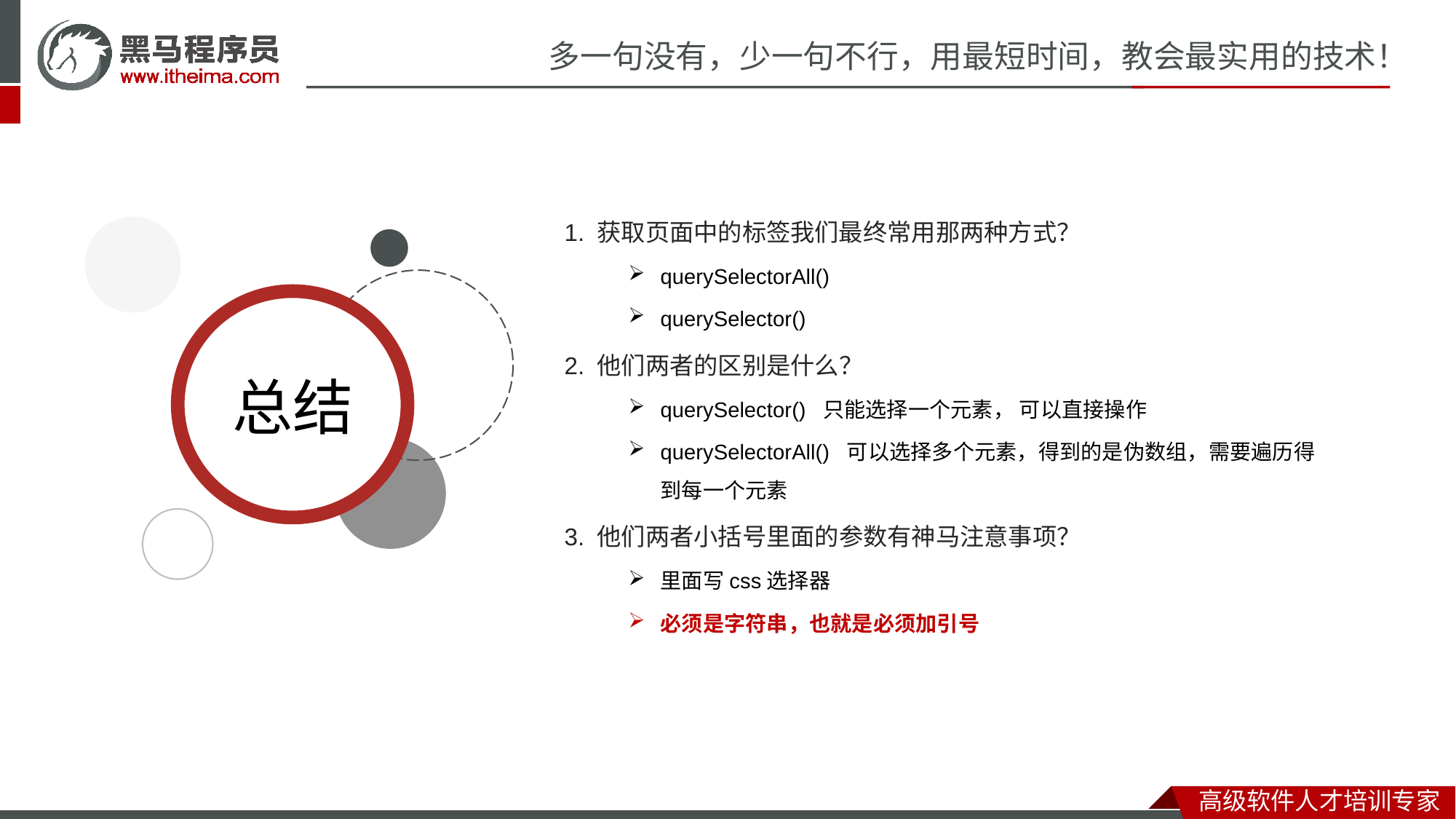

1. 获取页面中的标签我们最终常用那两种方式？
querySelectorAll()
querySelector()
2. 他们两者的区别是什么？
querySelector()  只能选择一个元素， 可以直接操作
querySelectorAll()  可以选择多个元素，得到的是伪数组，需要遍历得到每一个元素
3. 他们两者小括号里面的参数有神马注意事项？
里面写css选择器
必须是字符串，也就是必须加引号